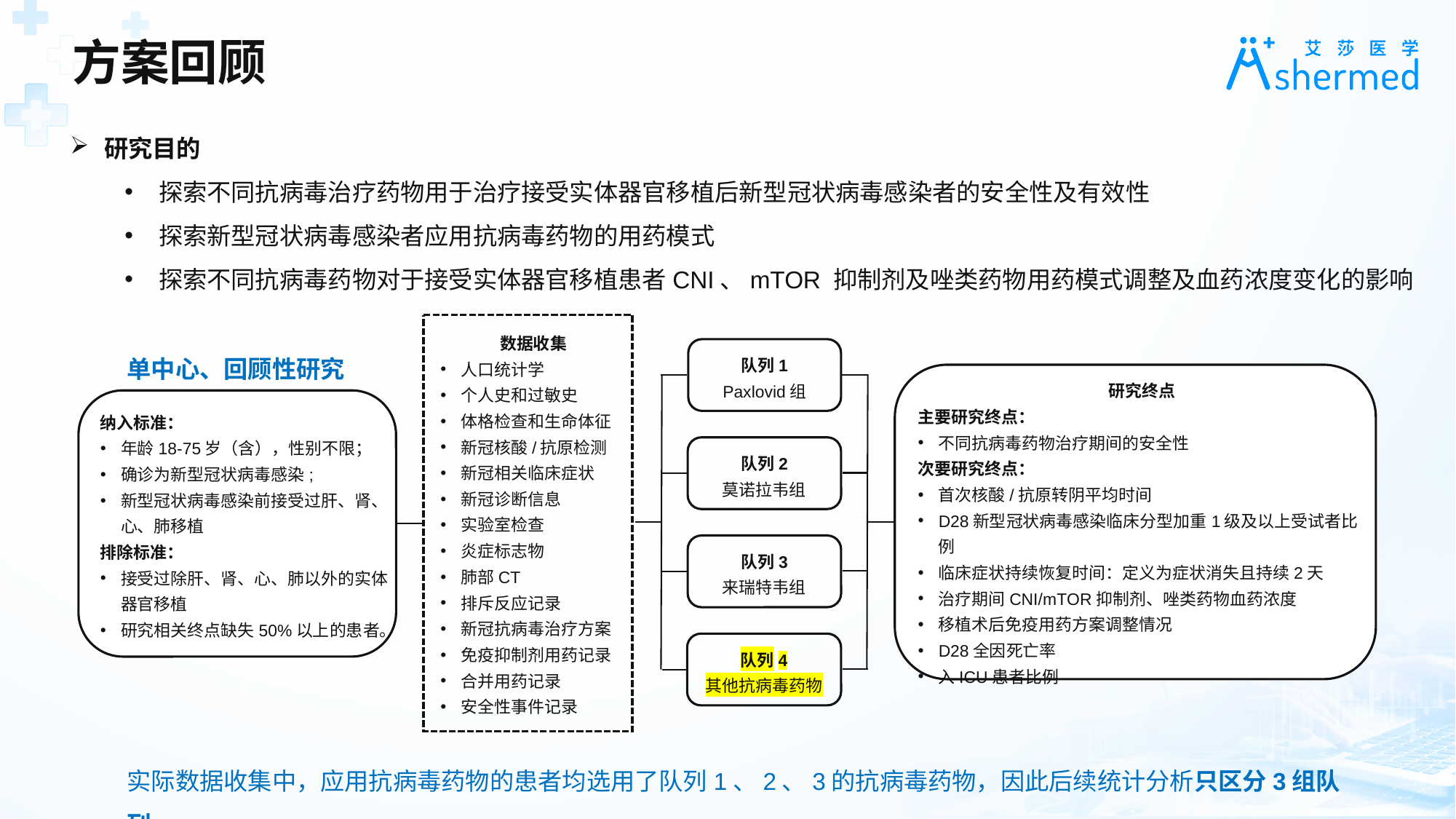

方案回顾
研究目的
探索不同抗病毒治疗药物用于治疗接受实体器官移植后新型冠状病毒感染者的安全性及有效性
探索新型冠状病毒感染者应用抗病毒药物的用药模式
探索不同抗病毒药物对于接受实体器官移植患者CNI、mTOR 抑制剂及唑类药物用药模式调整及血药浓度变化的影响

数据收集
人口统计学
个人史和过敏史
体格检查和生命体征
新冠核酸/抗原检测
新冠相关临床症状
新冠诊断信息
实验室检查
炎症标志物
肺部CT
排斥反应记录
新冠抗病毒治疗方案
免疫抑制剂用药记录
合并用药记录
安全性事件记录
队列1
Paxlovid组
单中心、回顾性研究

研究终点
主要研究终点：
不同抗病毒药物治疗期间的安全性
次要研究终点：
首次核酸/抗原转阴平均时间
D28新型冠状病毒感染临床分型加重1级及以上受试者比例
临床症状持续恢复时间：定义为症状消失且持续2天
治疗期间CNI/mTOR抑制剂、唑类药物血药浓度
移植术后免疫用药方案调整情况
D28全因死亡率
入ICU患者比例

纳入标准：
年龄18-75岁（含），性别不限；
确诊为新型冠状病毒感染;
新型冠状病毒感染前接受过肝、肾、心、肺移植
排除标准：
接受过除肝、肾、心、肺以外的实体器官移植
研究相关终点缺失50%以上的患者。
队列2
莫诺拉韦组
队列3
来瑞特韦组
队列4
其他抗病毒药物
实际数据收集中，应用抗病毒药物的患者均选用了队列1、2、3的抗病毒药物，因此后续统计分析只区分3组队列